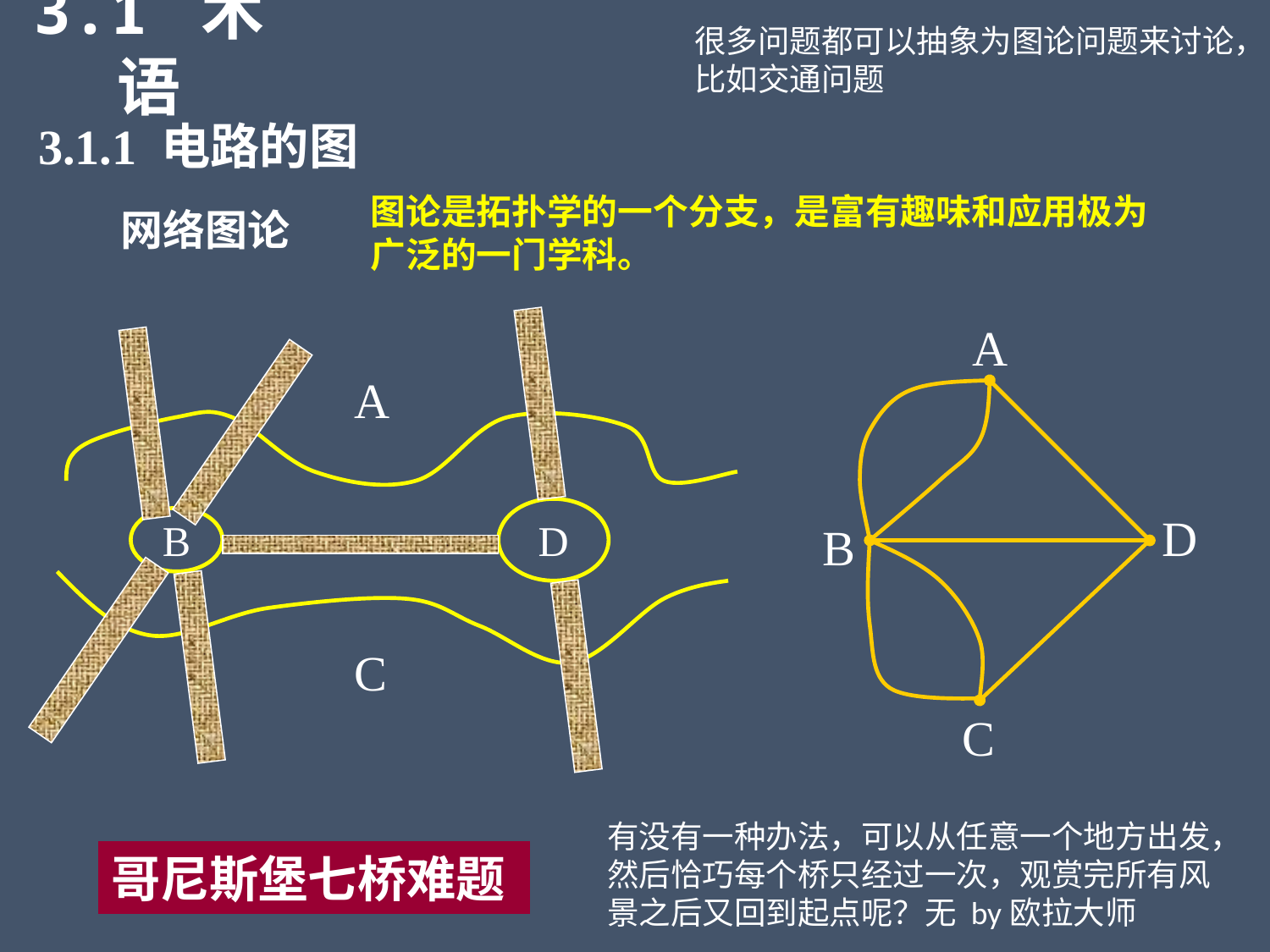

3.1 术语
很多问题都可以抽象为图论问题来讨论，比如交通问题
3.1.1 电路的图
图论是拓扑学的一个分支，是富有趣味和应用极为广泛的一门学科。
网络图论

A

D
B

C
A

D
B

C
有没有一种办法，可以从任意一个地方出发，然后恰巧每个桥只经过一次，观赏完所有风景之后又回到起点呢？无 by欧拉大师
哥尼斯堡七桥难题